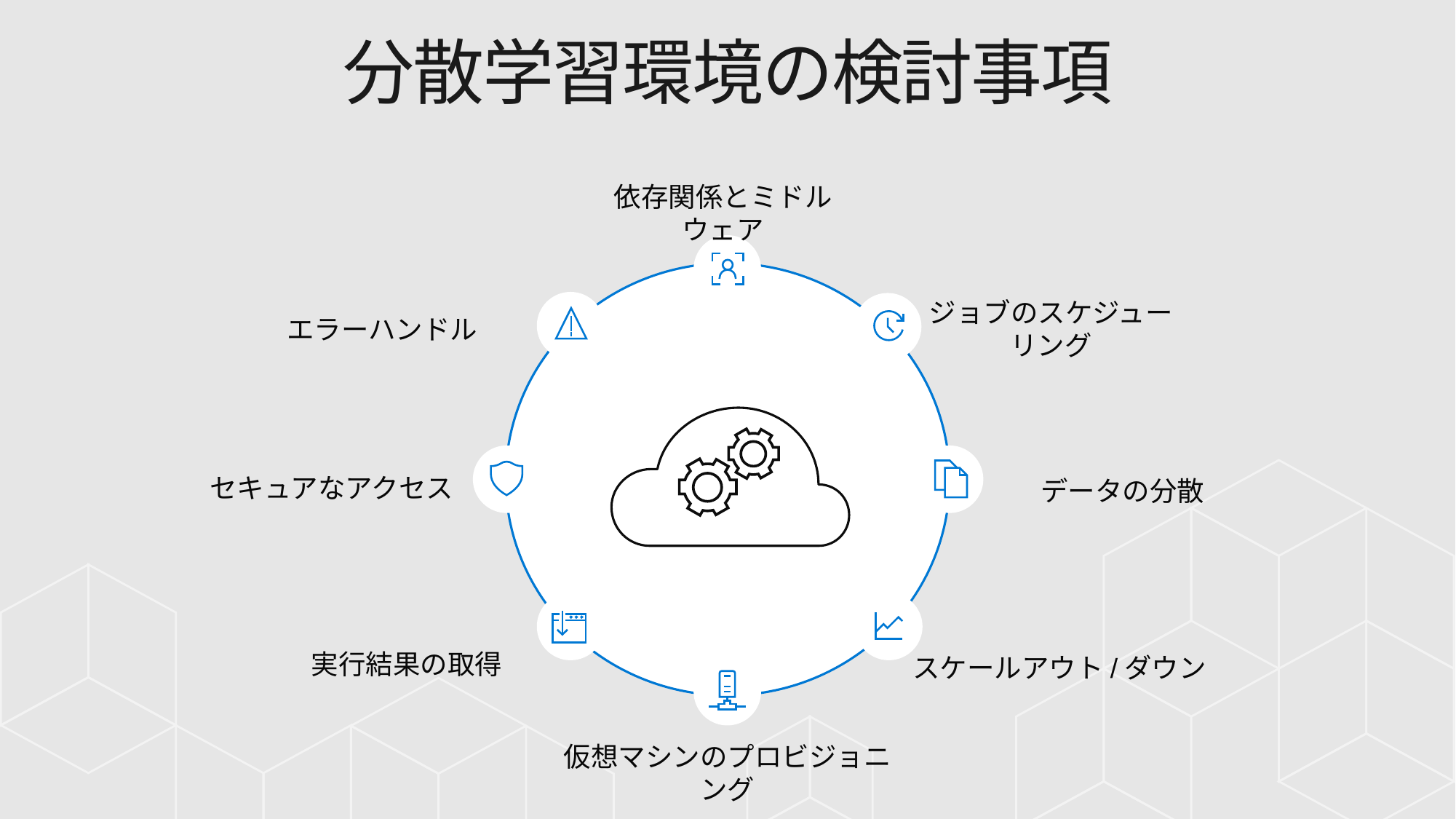

# 分散学習環境の検討事項
依存関係とミドルウェア

エラーハンドル
ジョブのスケジューリング

セキュアなアクセス

データの分散

実行結果の取得
スケールアウト/ダウン

仮想マシンのプロビジョニング